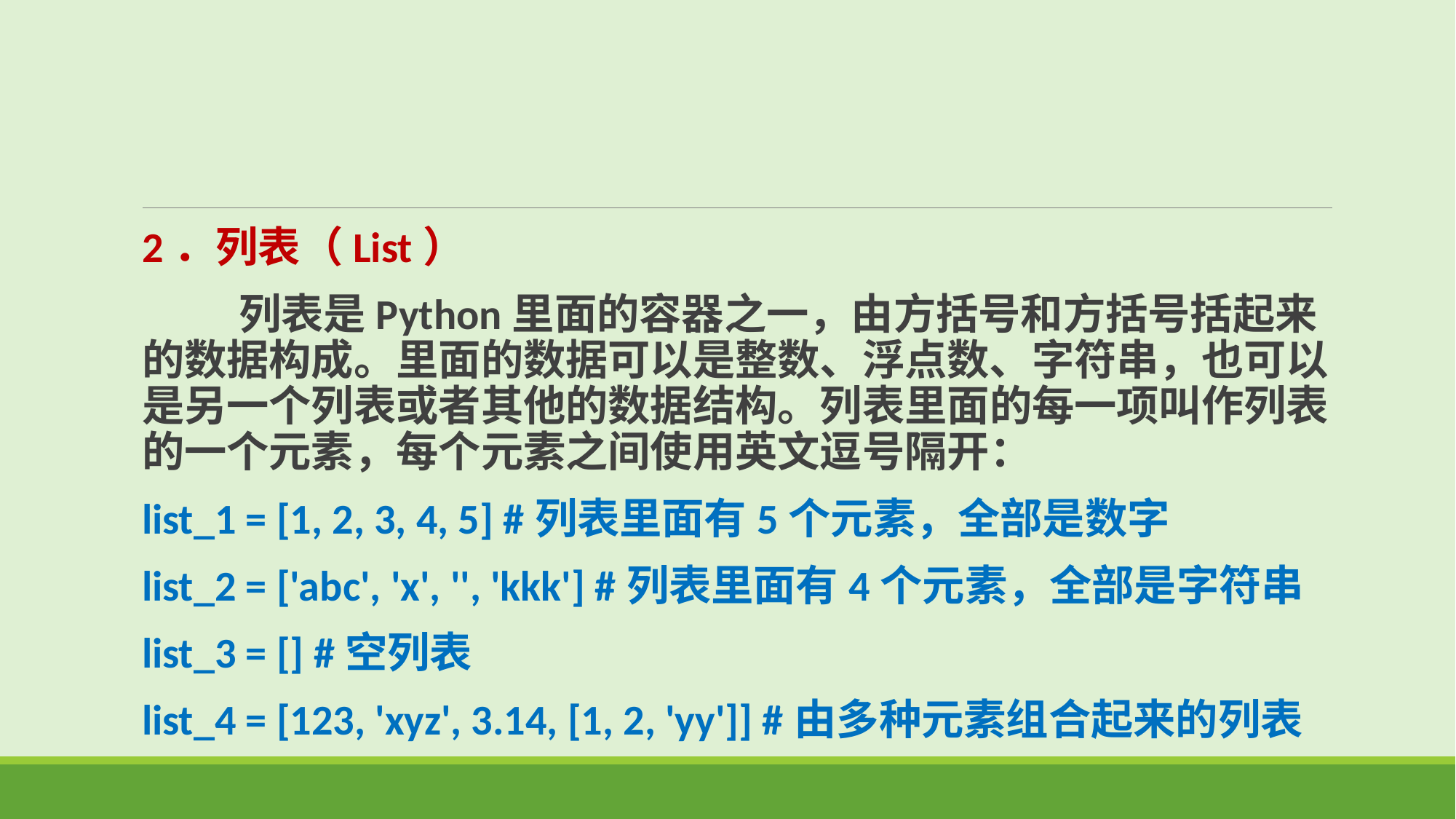

2．列表（List）
         列表是Python里面的容器之一，由方括号和方括号括起来的数据构成。里面的数据可以是整数、浮点数、字符串，也可以是另一个列表或者其他的数据结构。列表里面的每一项叫作列表的一个元素，每个元素之间使用英文逗号隔开：
list_1 = [1, 2, 3, 4, 5] #列表里面有5个元素，全部是数字
list_2 = ['abc', 'x', '', 'kkk'] #列表里面有4个元素，全部是字符串
list_3 = [] #空列表
list_4 = [123, 'xyz', 3.14, [1, 2, 'yy']] #由多种元素组合起来的列表